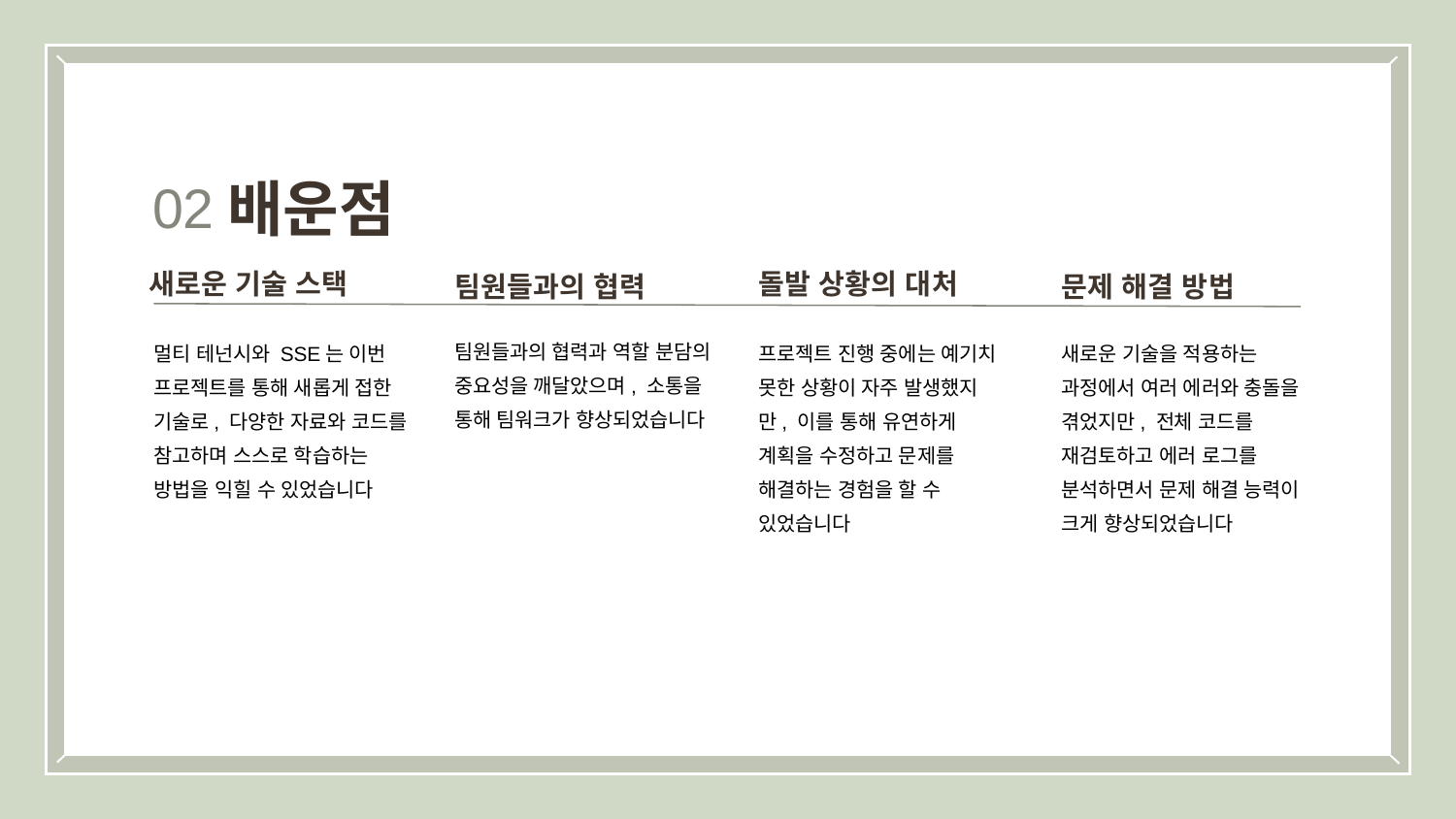

배운점
02
돌발 상황의 대처
새로운 기술 스택
문제 해결 방법
팀원들과의 협력
팀원들과의 협력과 역할 분담의 중요성을 깨달았으며, 소통을 통해 팀워크가 향상되었습니다
멀티 테넌시와 SSE는 이번 프로젝트를 통해 새롭게 접한 기술로, 다양한 자료와 코드를 참고하며 스스로 학습하는 방법을 익힐 수 있었습니다
프로젝트 진행 중에는 예기치 못한 상황이 자주 발생했지만, 이를 통해 유연하게 계획을 수정하고 문제를 해결하는 경험을 할 수 있었습니다
새로운 기술을 적용하는 과정에서 여러 에러와 충돌을 겪었지만, 전체 코드를 재검토하고 에러 로그를 분석하면서 문제 해결 능력이 크게 향상되었습니다